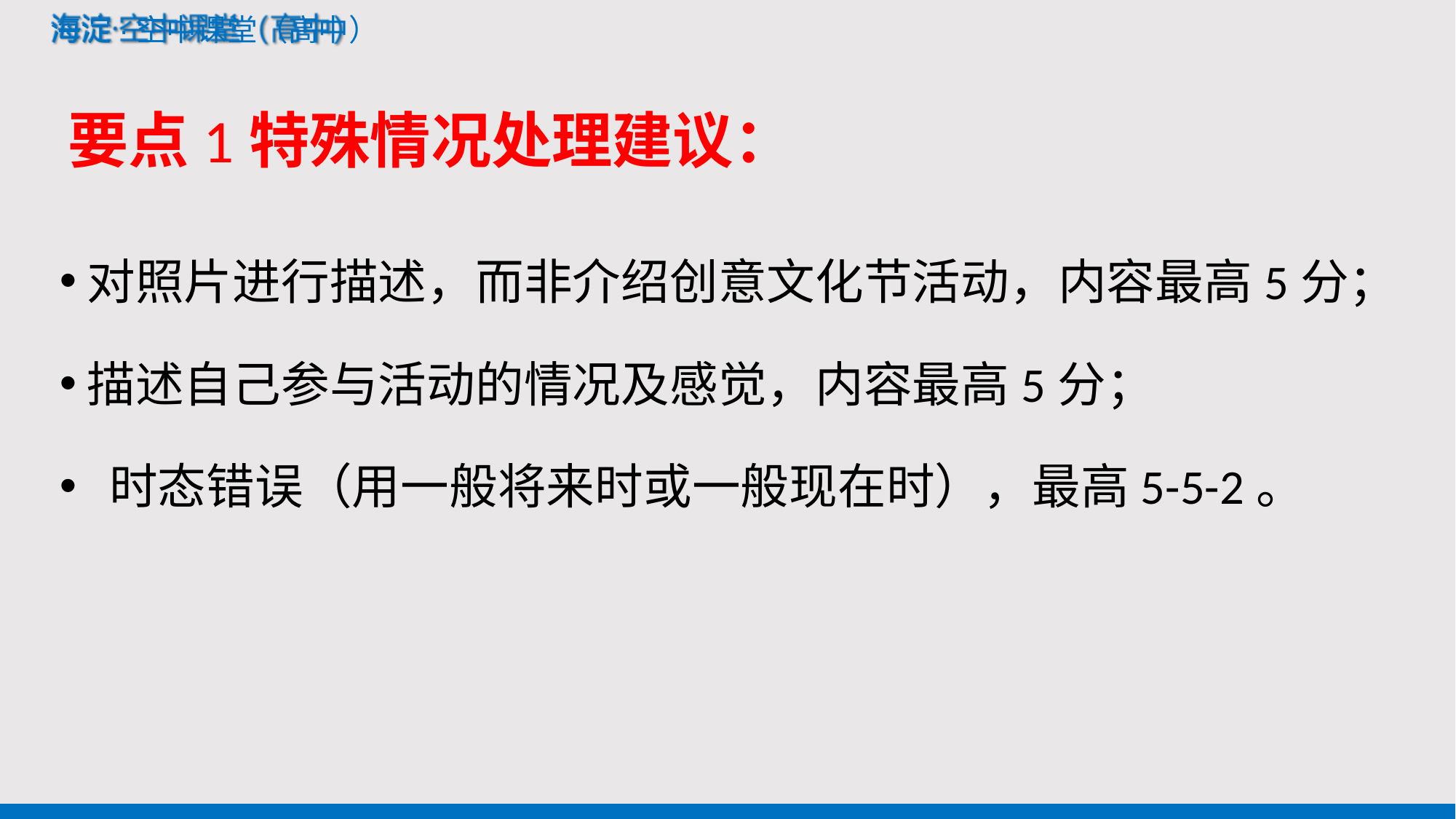

要点1特殊情况处理建议：

对照片进行描述，而非介绍创意文化节活动，内容最高5分；
描述自己参与活动的情况及感觉，内容最高5分；
 时态错误（用一般将来时或一般现在时），最高5-5-2。